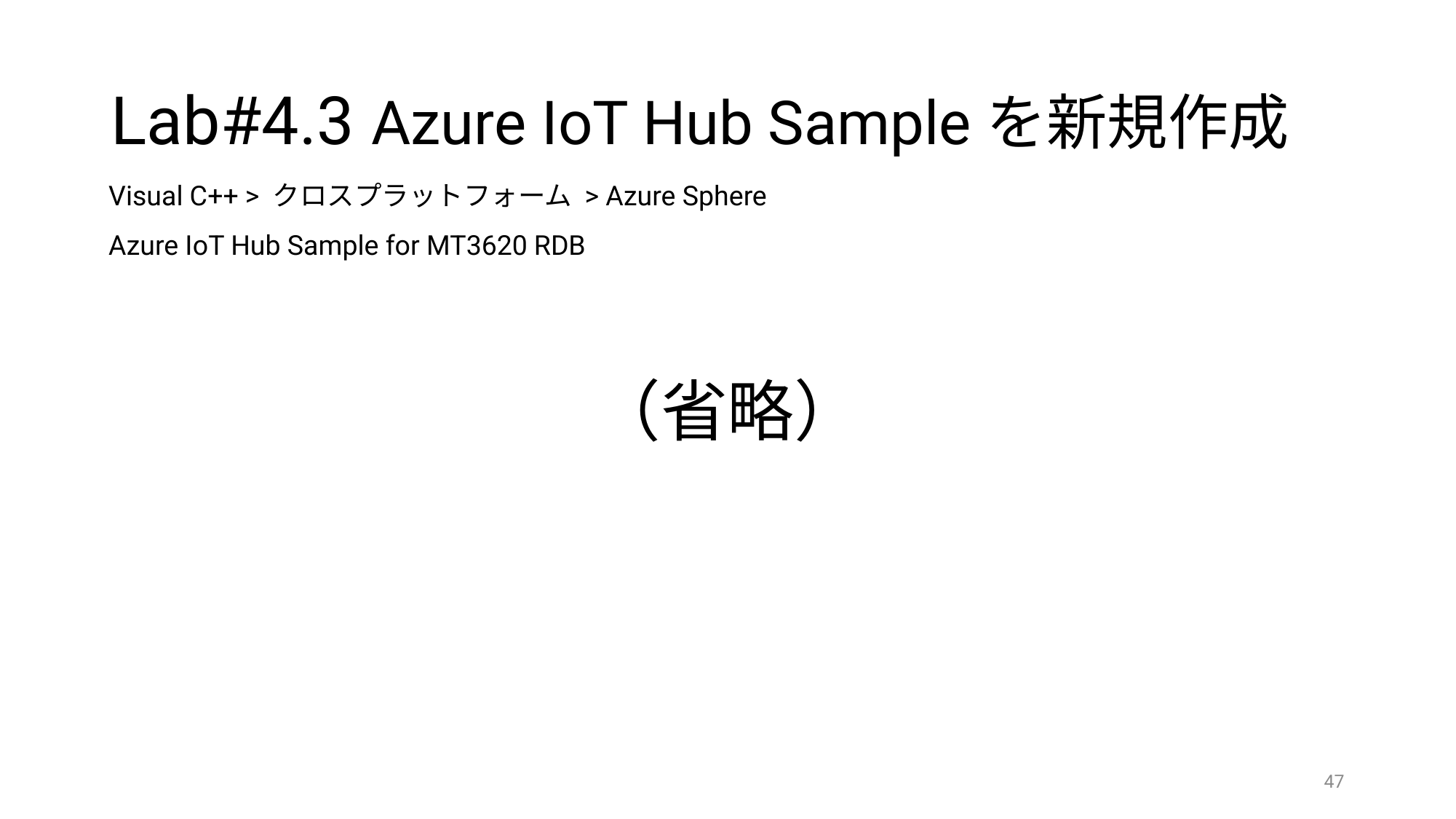

# Lab#4.3 Azure IoT Hub Sampleを新規作成
Visual C++ > クロスプラットフォーム > Azure Sphere
Azure IoT Hub Sample for MT3620 RDB
（省略）
47